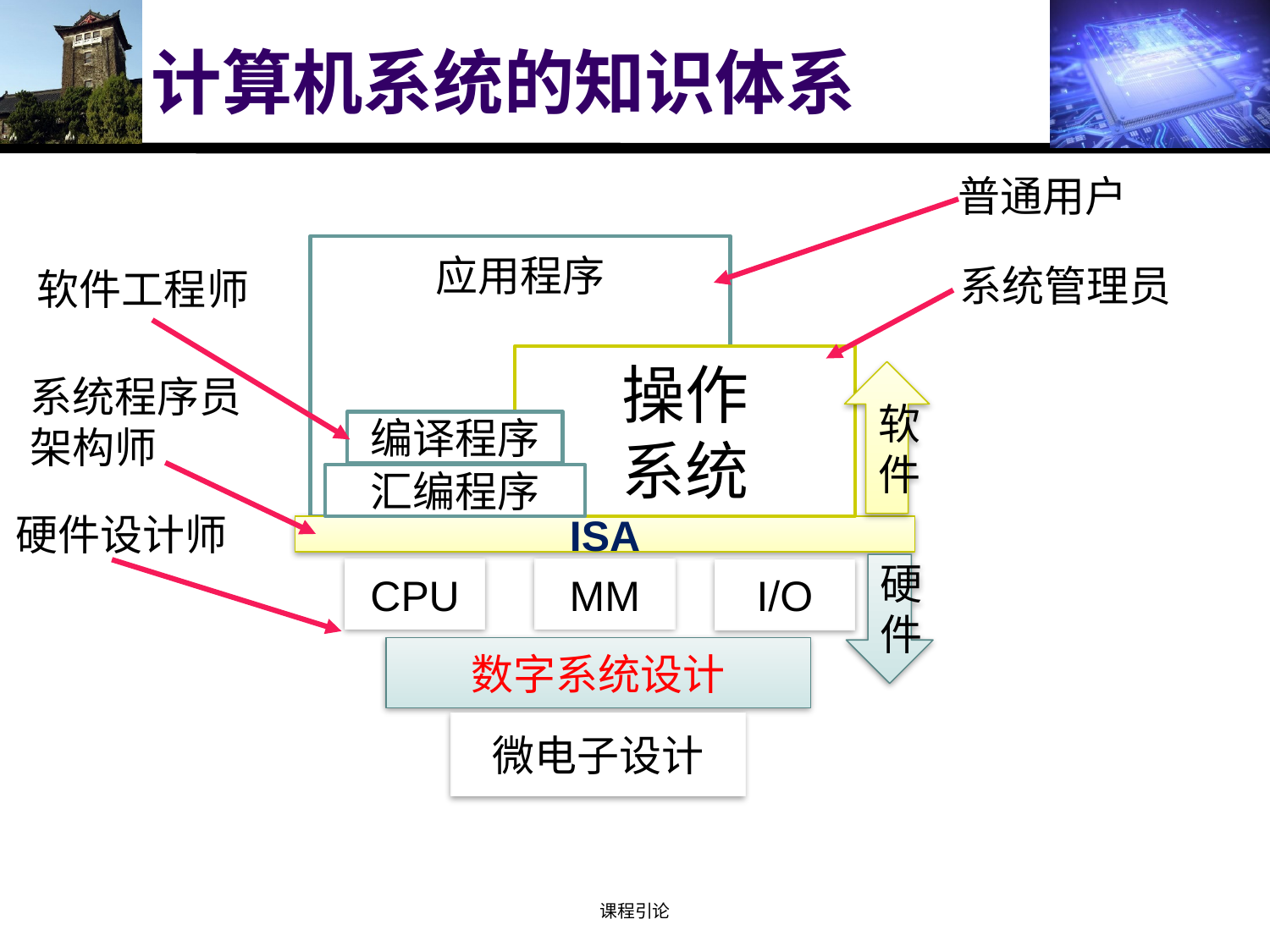

# 计算机系统的知识体系
普通用户
应用程序

系统管理员
软件工程师
操作
系统
软件
系统程序员架构师
编译程序
汇编程序
硬件设计师
ISA
硬件
MM
CPU
I/O
数字系统设计
微电子设计

课程引论
6